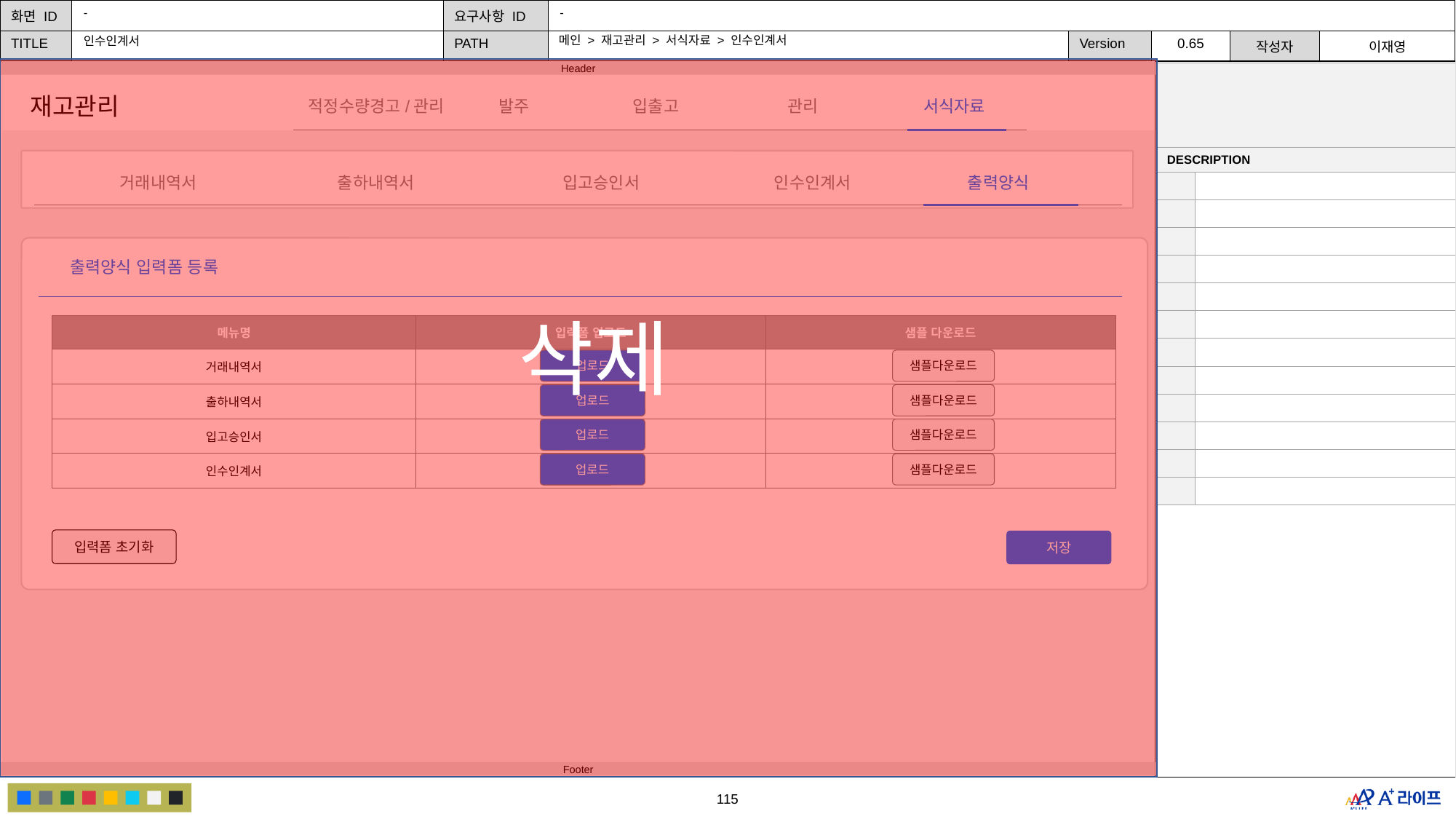

-
-
메인 > 재고관리 > 서식자료 > 인수인계서
인수인계서

|  |  |
| --- | --- |
| DESCRIPTION |  |
|  |  |
|  |  |
|  |  |
|  |  |
|  |  |
|  |  |
|  |  |
|  |  |
|  |  |
|  |  |
|  |  |
|  |  |
재고관리
발주
관리
적정수량경고/관리
입출고
서식자료

출력양식
출하내역서
거래내역서
입고승인서
인수인계서

출력양식 입력폼 등록
삭제
| 메뉴명 | 입력폼 업로드 | 샘플 다운로드 |
| --- | --- | --- |
| 거래내역서 |  |  |
| 출하내역서 |  |  |
| 입고승인서 |  |  |
| 인수인계서 |  |  |
업로드
샘플다운로드
업로드
샘플다운로드
업로드
샘플다운로드
업로드
샘플다운로드
입력폼 초기화
저장